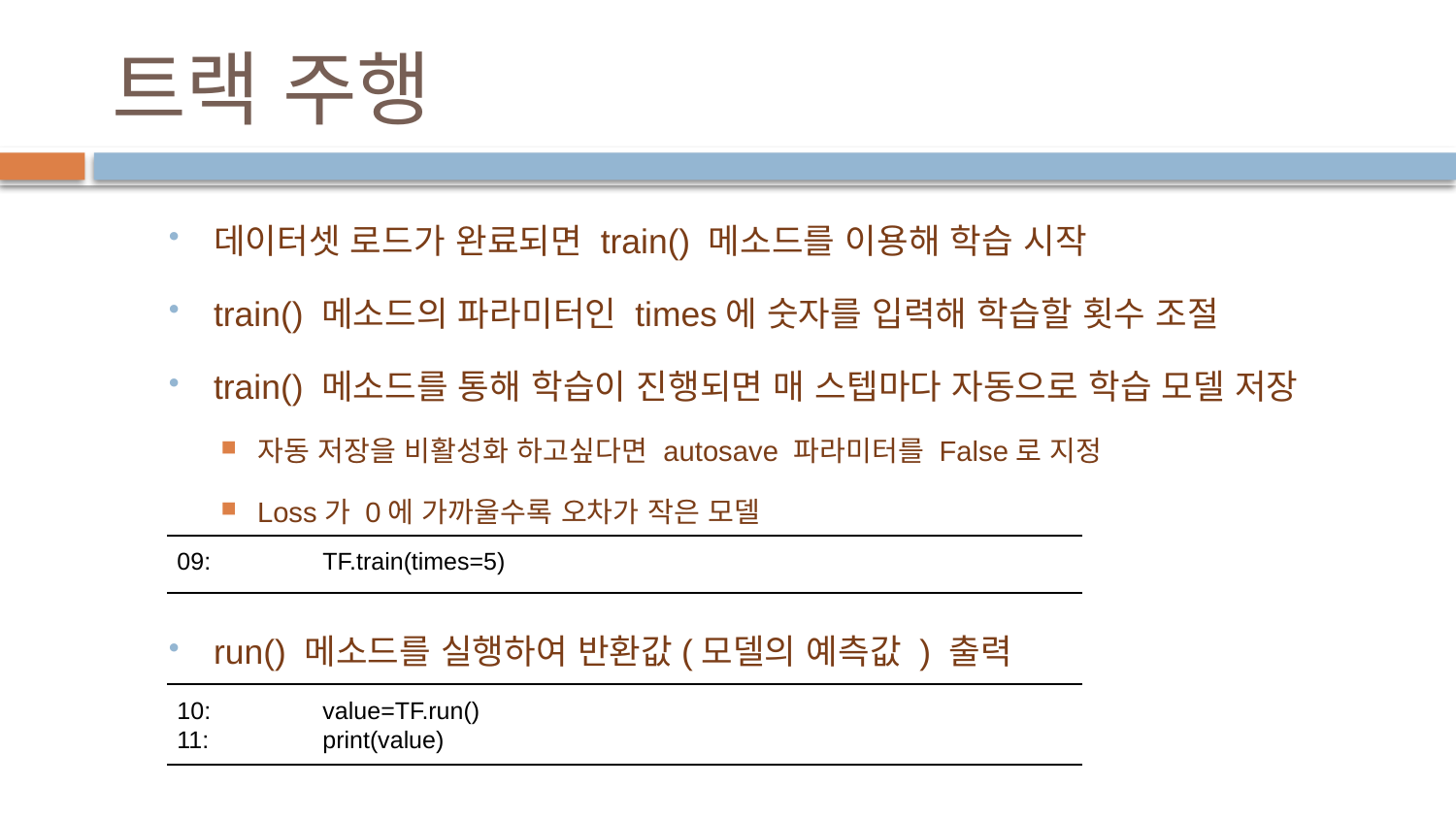

# 트랙 주행
데이터셋 로드가 완료되면 train() 메소드를 이용해 학습 시작
train() 메소드의 파라미터인 times에 숫자를 입력해 학습할 횟수 조절
train() 메소드를 통해 학습이 진행되면 매 스텝마다 자동으로 학습 모델 저장
자동 저장을 비활성화 하고싶다면 autosave 파라미터를 False로 지정
Loss가 0에 가까울수록 오차가 작은 모델

run() 메소드를 실행하여 반환값(모델의 예측값 ) 출력
| 09: TF.train(times=5) |
| --- |
| 10: value=TF.run() 11: print(value) |
| --- |